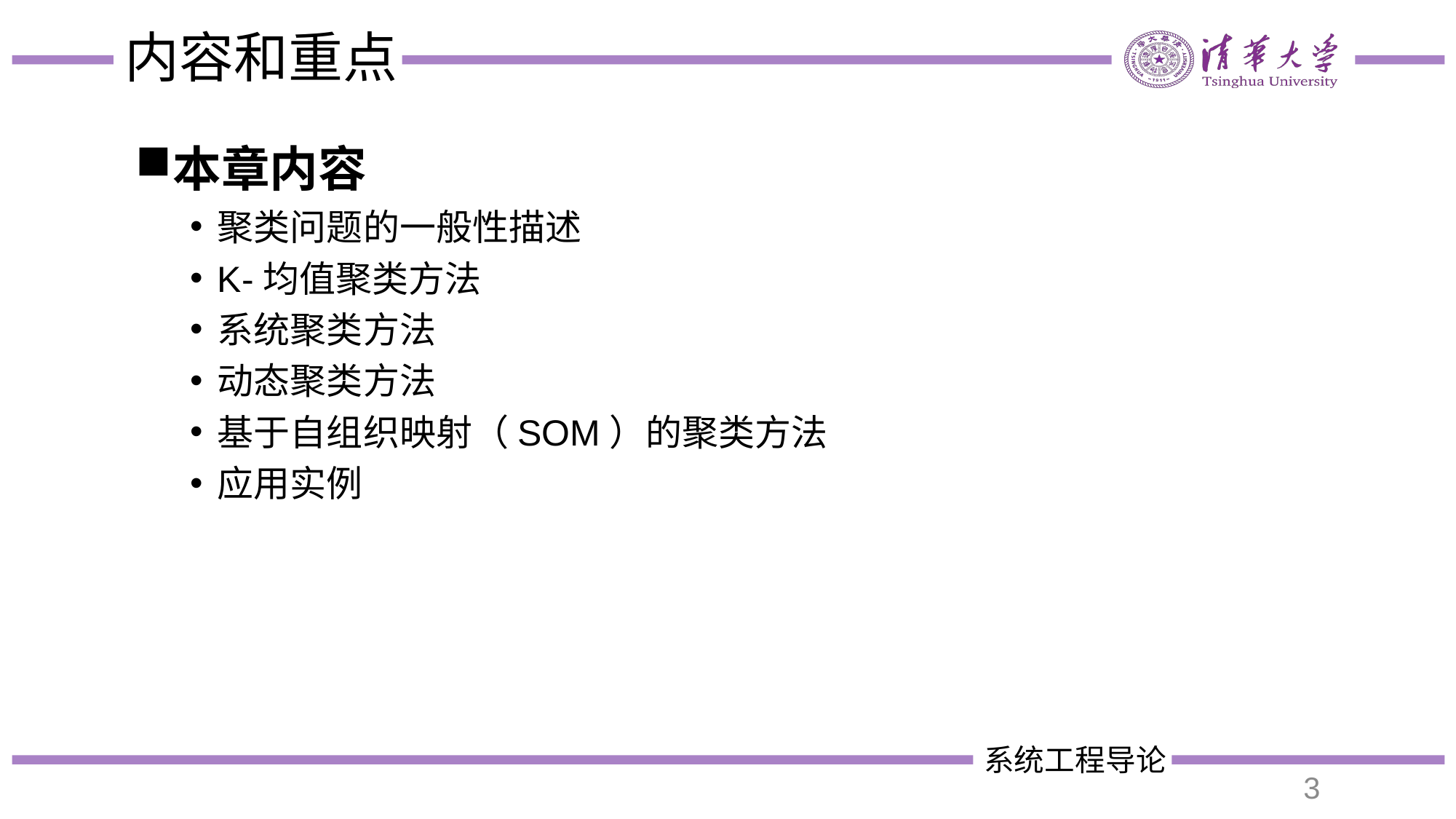

# 内容和重点
本章内容
聚类问题的一般性描述
K-均值聚类方法
系统聚类方法
动态聚类方法
基于自组织映射（SOM）的聚类方法
应用实例

3